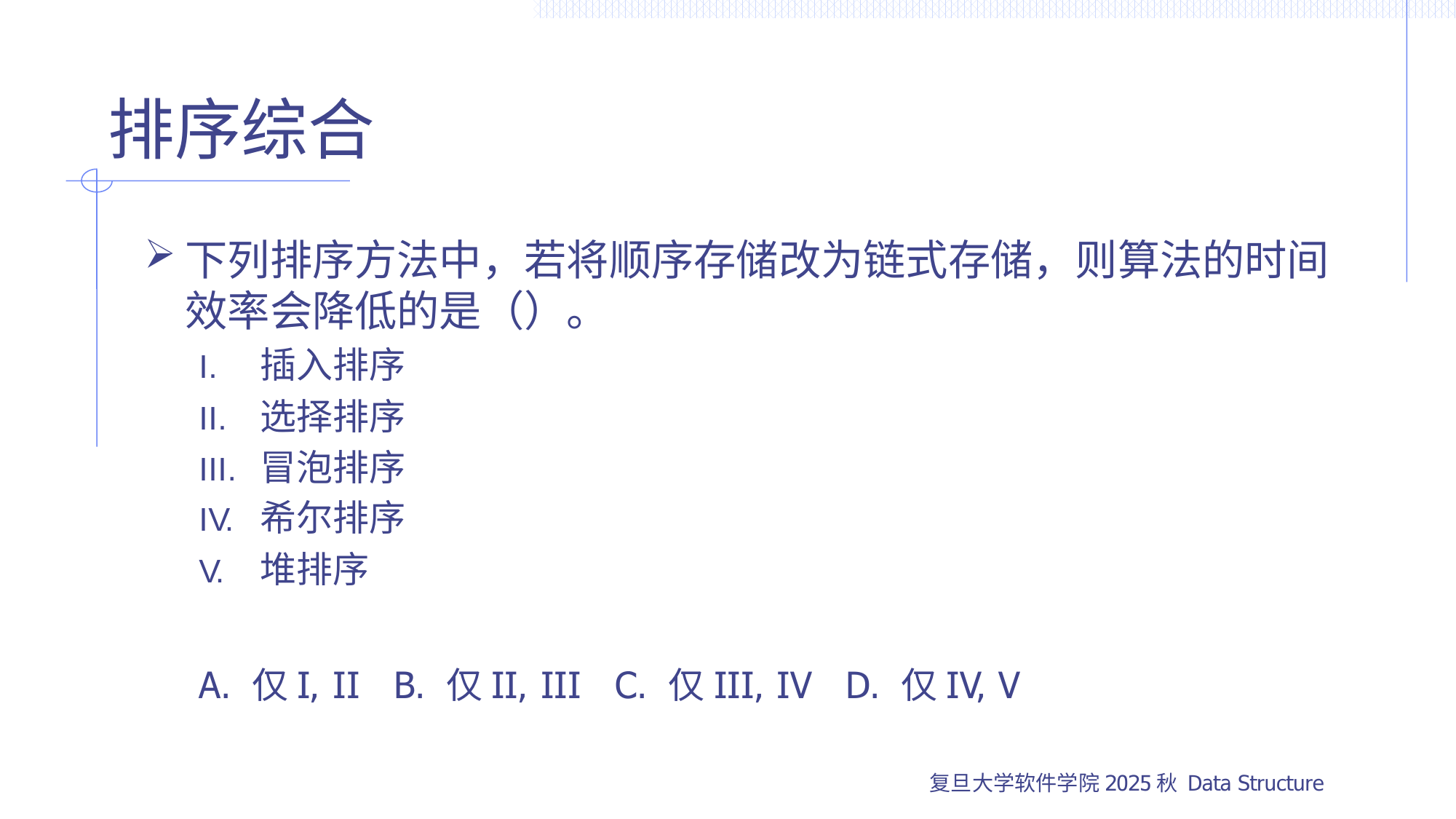

# 排序综合
下列排序方法中，若将顺序存储改为链式存储，则算法的时间效率会降低的是（）。
插入排序
选择排序
冒泡排序
希尔排序
堆排序

A. 仅I, II   B. 仅II, III   C. 仅III, IV   D. 仅IV, V